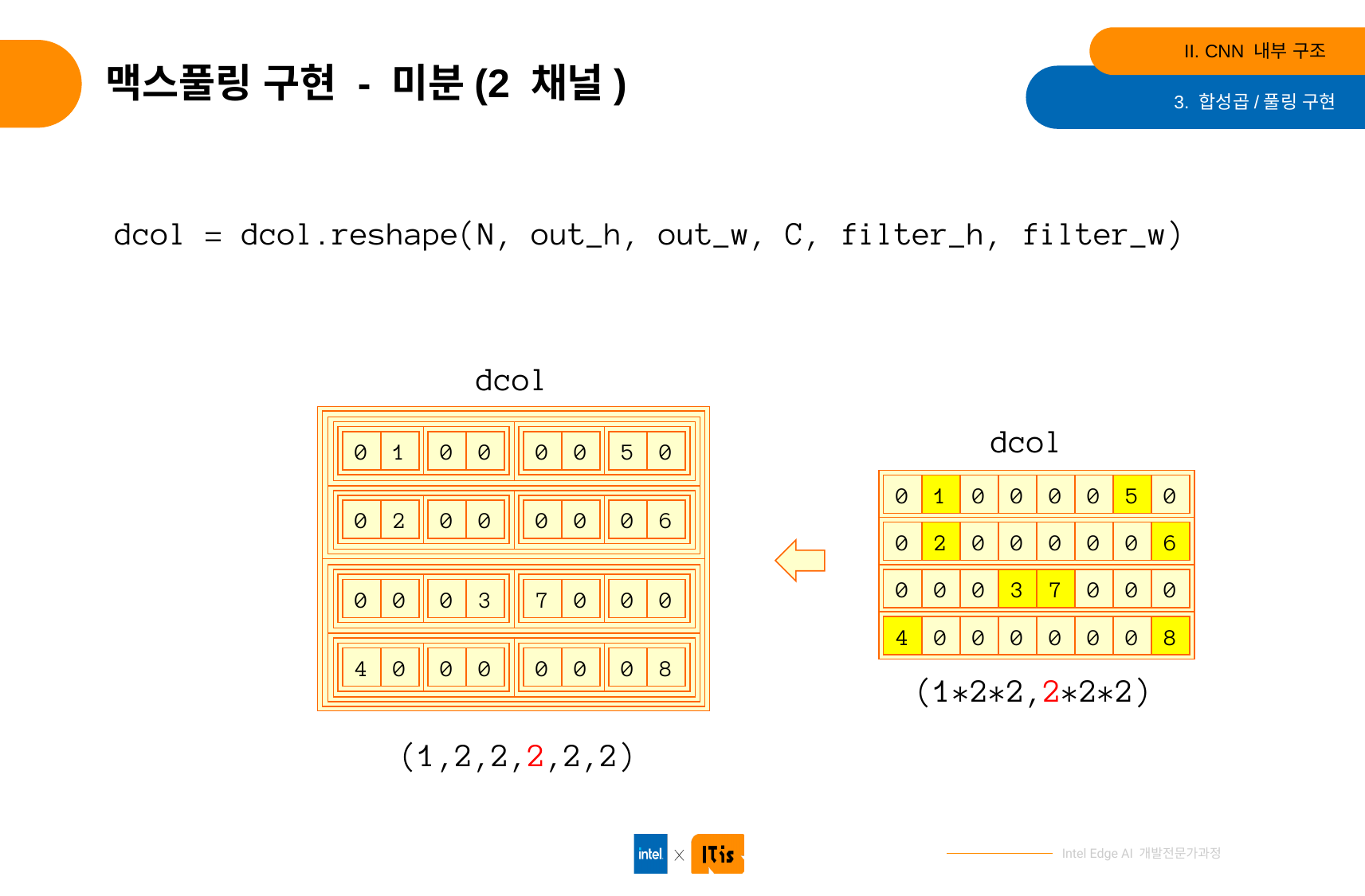

II. CNN 내부 구조
# 맥스풀링 구현 - 미분(2 채널)
3. 합성곱/풀링 구현
dcol = dcol.reshape(N, out_h, out_w, C, filter_h, filter_w)
dcol

dcol

0
0
5
0
0
1
0
0

0
1
0
0
0
0
5
0

0
0
0
6
0
2
0
0

0
2
0
0
0
0
0
6

0
0
0
3
7
0
0
0

0
3
0
0
0
0
7
0

4
0
0
0
0
0
0
8

3

0
0
0
8
4
0
0
0
(1*2*2,2*2*2)
(1,2,2,2,2,2)